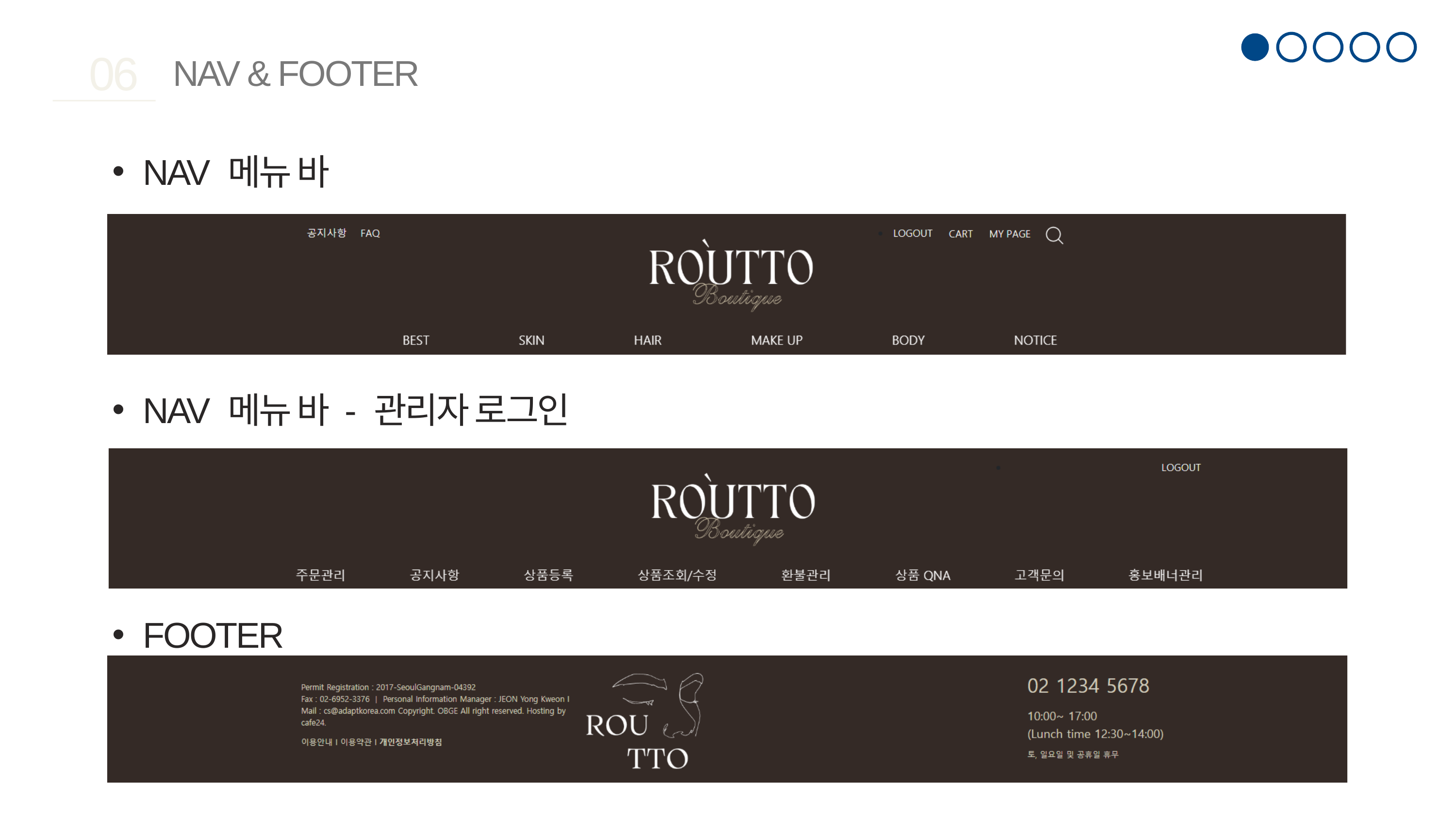

06
NAV & FOOTER

NAV 메뉴 바

NAV 메뉴 바 - 관리자 로그인

FOOTER